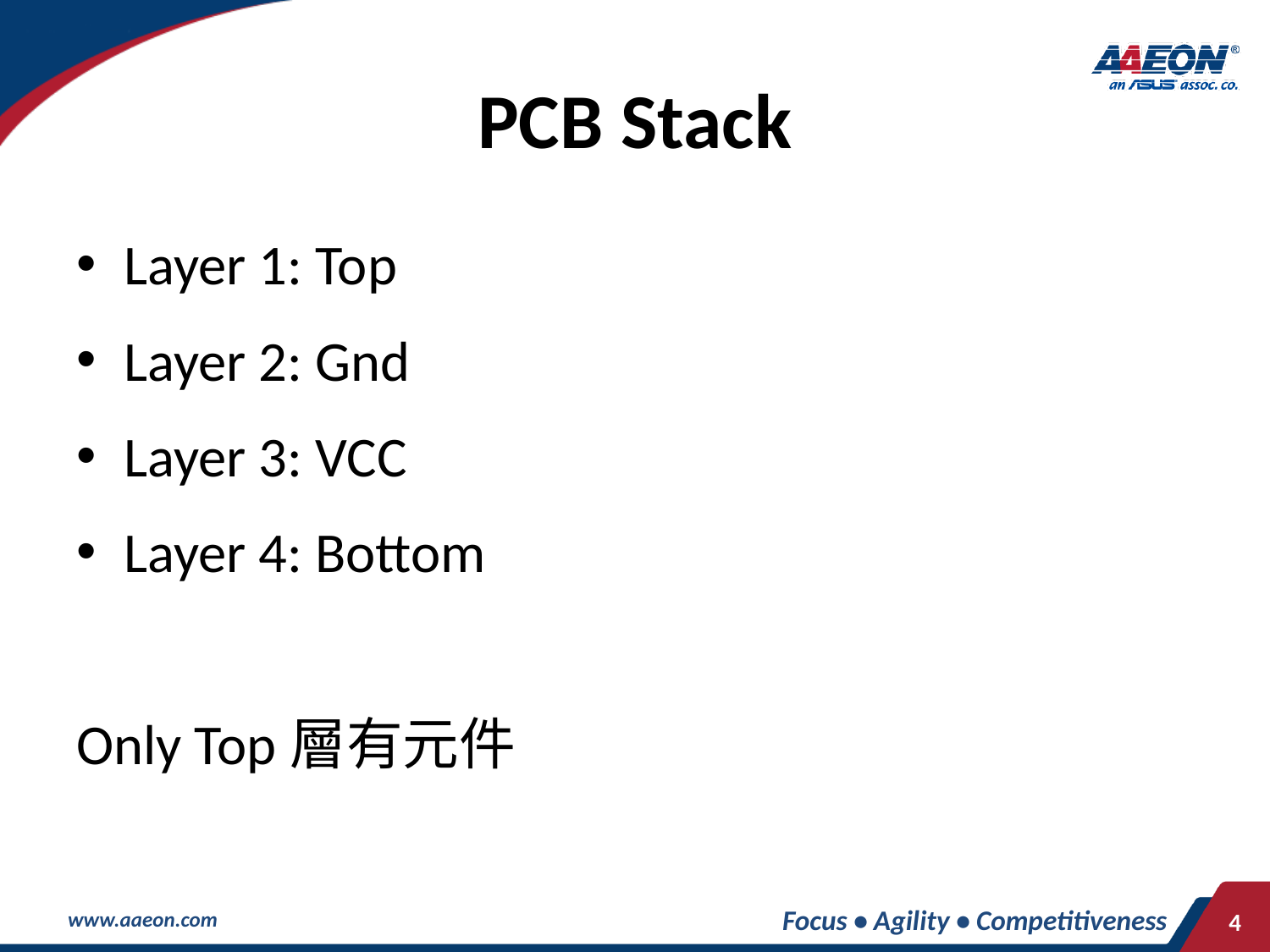

# PCB Stack
Layer 1: Top
Layer 2: Gnd
Layer 3: VCC
Layer 4: Bottom

Only Top層有元件
Focus • Agility • Competitiveness
4